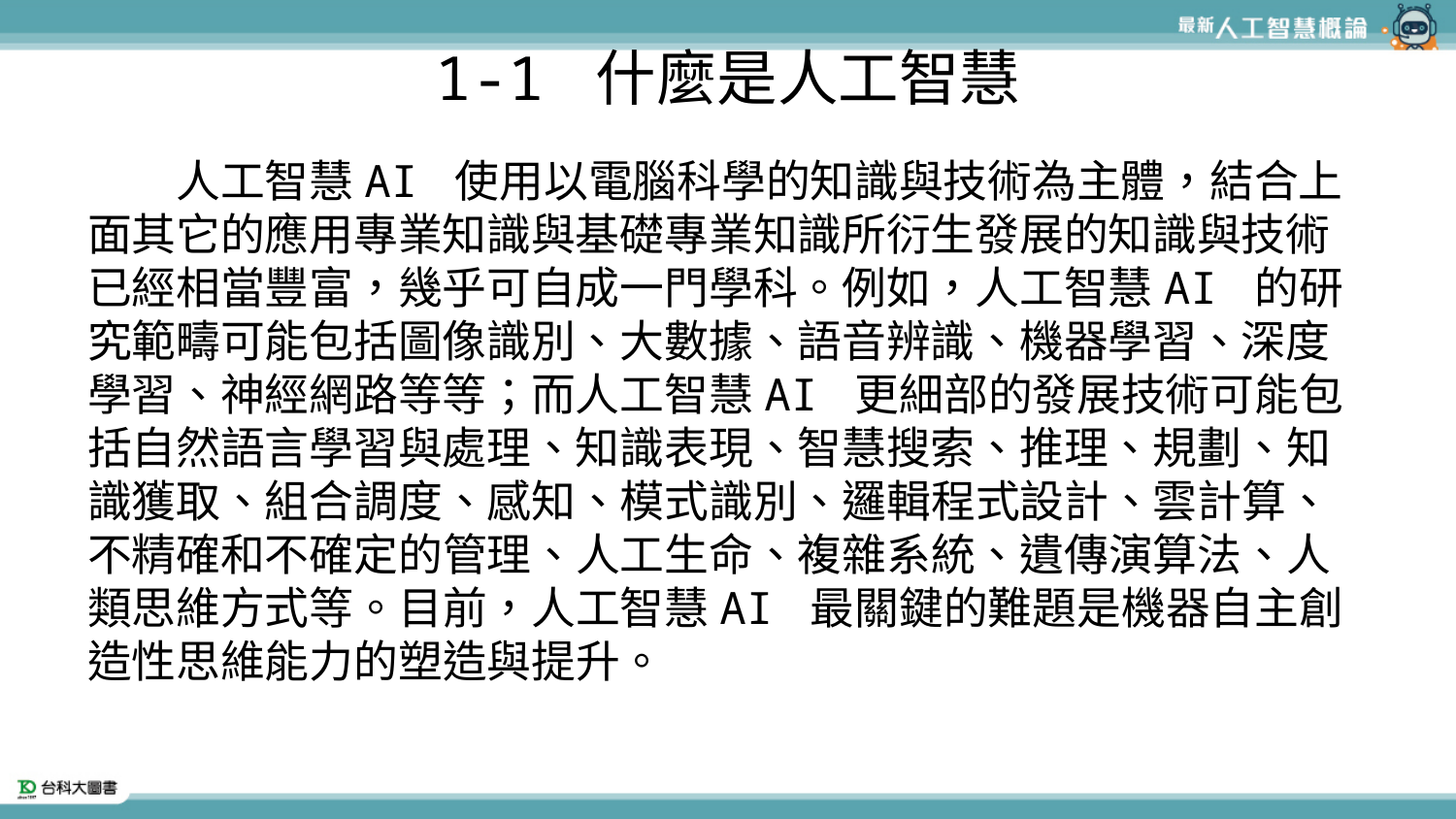

# 1-1 什麼是人工智慧
　　人工智慧AI 使用以電腦科學的知識與技術為主體，結合上面其它的應用專業知識與基礎專業知識所衍生發展的知識與技術已經相當豐富，幾乎可自成一門學科。例如，人工智慧AI 的研究範疇可能包括圖像識別、大數據、語音辨識、機器學習、深度學習、神經網路等等；而人工智慧AI 更細部的發展技術可能包括自然語言學習與處理、知識表現、智慧搜索、推理、規劃、知識獲取、組合調度、感知、模式識別、邏輯程式設計、雲計算、不精確和不確定的管理、人工生命、複雜系統、遺傳演算法、人類思維方式等。目前，人工智慧AI 最關鍵的難題是機器自主創造性思維能力的塑造與提升。